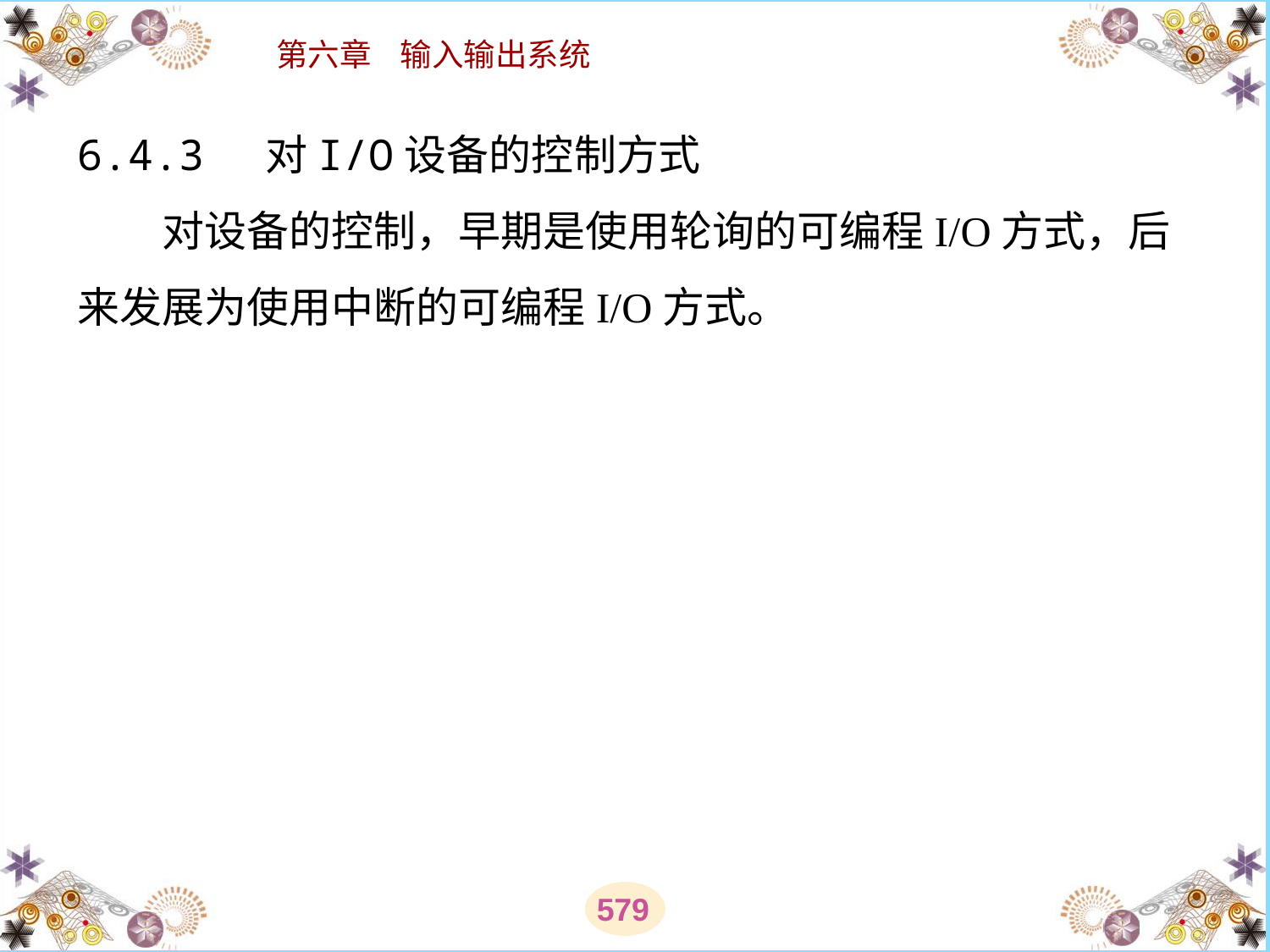

# 6.4.3  对I/O设备的控制方式 　　对设备的控制，早期是使用轮询的可编程I/O方式，后来发展为使用中断的可编程I/O方式。